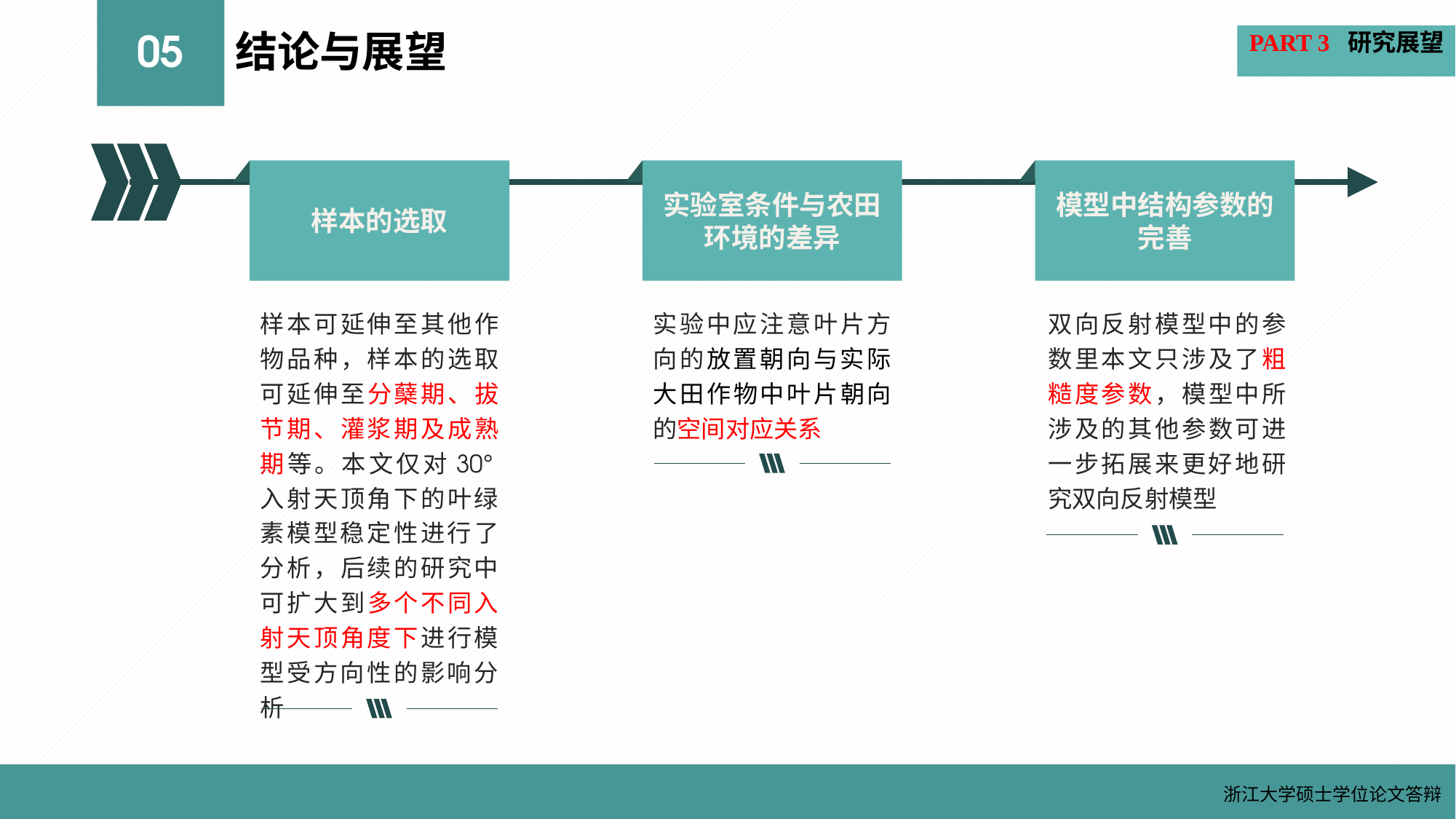

PART 3  研究展望
05
结论与展望

实验室条件与农田环境的差异

模型中结构参数的完善
样本的选取
样本可延伸至其他作物品种，样本的选取可延伸至分蘖期、拔节期、灌浆期及成熟期等。本文仅对30°入射天顶角下的叶绿素模型稳定性进行了分析，后续的研究中可扩大到多个不同入射天顶角度下进行模型受方向性的影响分析
实验中应注意叶片方向的放置朝向与实际大田作物中叶片朝向的空间对应关系
双向反射模型中的参数里本文只涉及了粗糙度参数，模型中所涉及的其他参数可进一步拓展来更好地研究双向反射模型